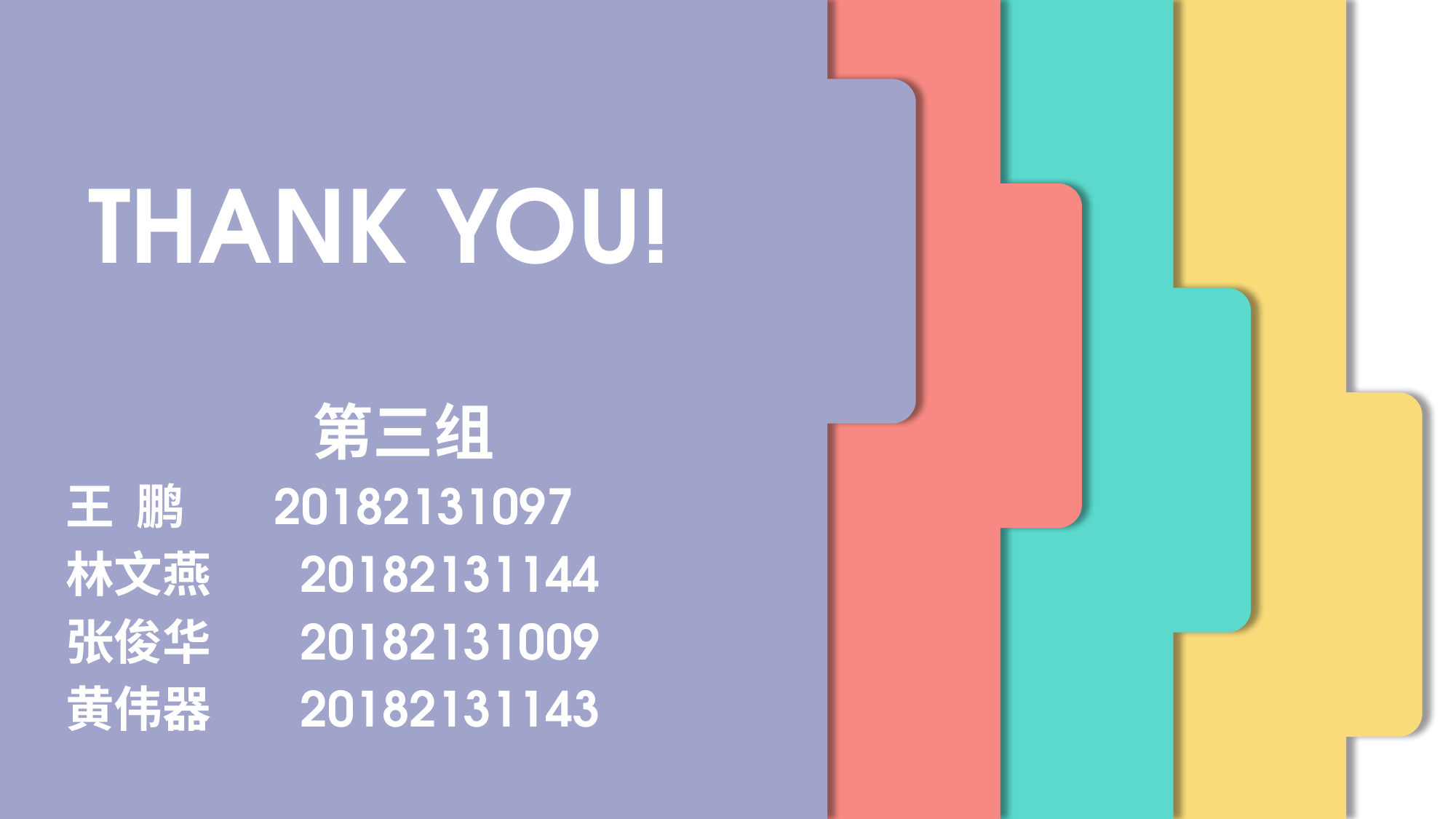

THANK YOU!
第三组
王  鹏       20182131097
林文燕       20182131144
张俊华       20182131009
黄伟器       20182131143